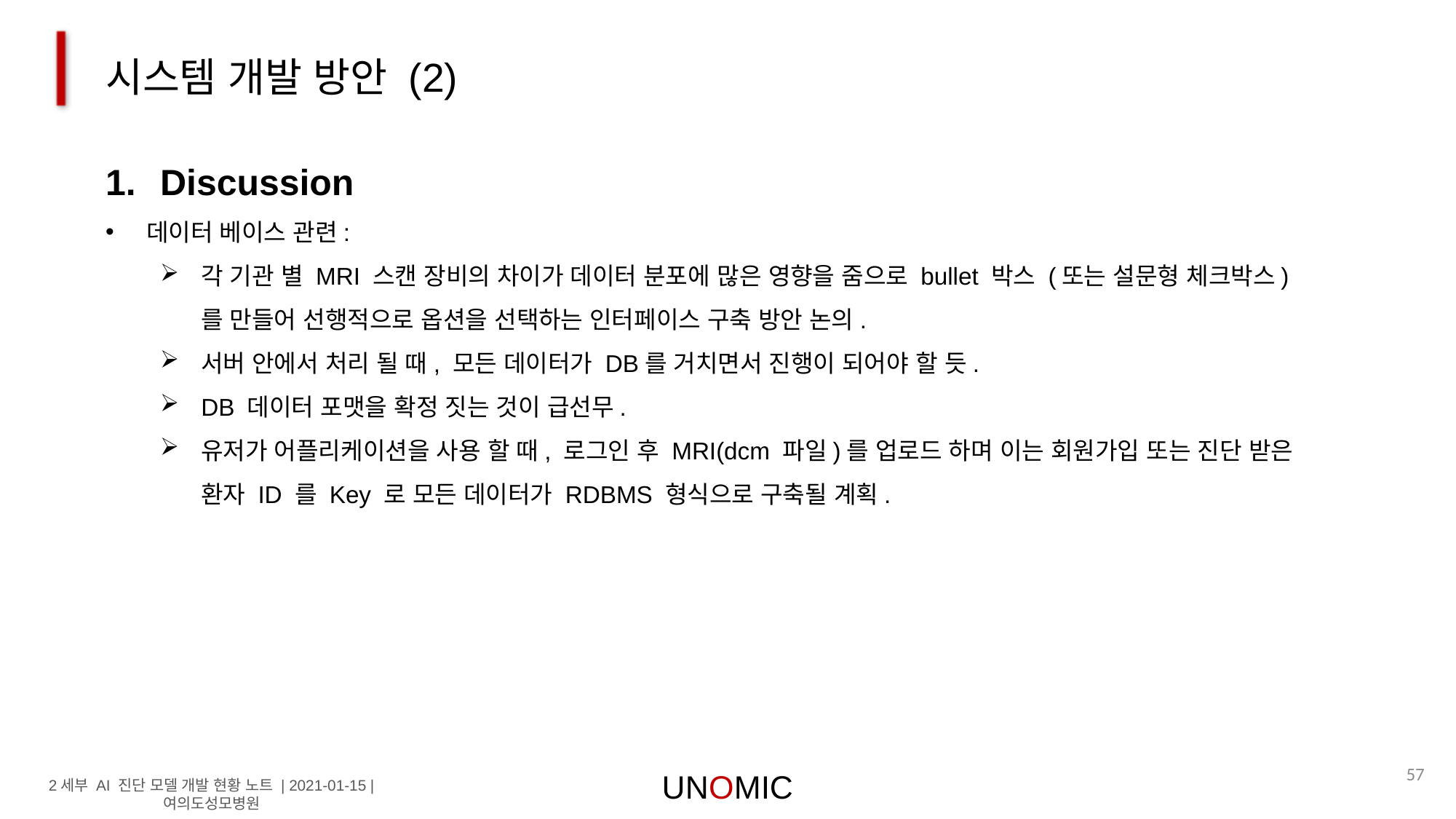

시스템 개발 방안 (2)

Discussion
데이터 베이스 관련:
각 기관 별 MRI 스캔 장비의 차이가 데이터 분포에 많은 영향을 줌으로 bullet 박스 (또는 설문형 체크박스) 를 만들어 선행적으로 옵션을 선택하는 인터페이스 구축 방안 논의.
서버 안에서 처리 될 때, 모든 데이터가 DB를 거치면서 진행이 되어야 할 듯.
DB 데이터 포맷을 확정 짓는 것이 급선무.
유저가 어플리케이션을 사용 할 때, 로그인 후 MRI(dcm 파일)를 업로드 하며 이는 회원가입 또는 진단 받은 환자 ID 를 Key 로 모든 데이터가 RDBMS 형식으로 구축될 계획.

57
UNOMIC
2세부 AI 진단 모델 개발 현황 노트 | 2021-01-15 | 여의도성모병원